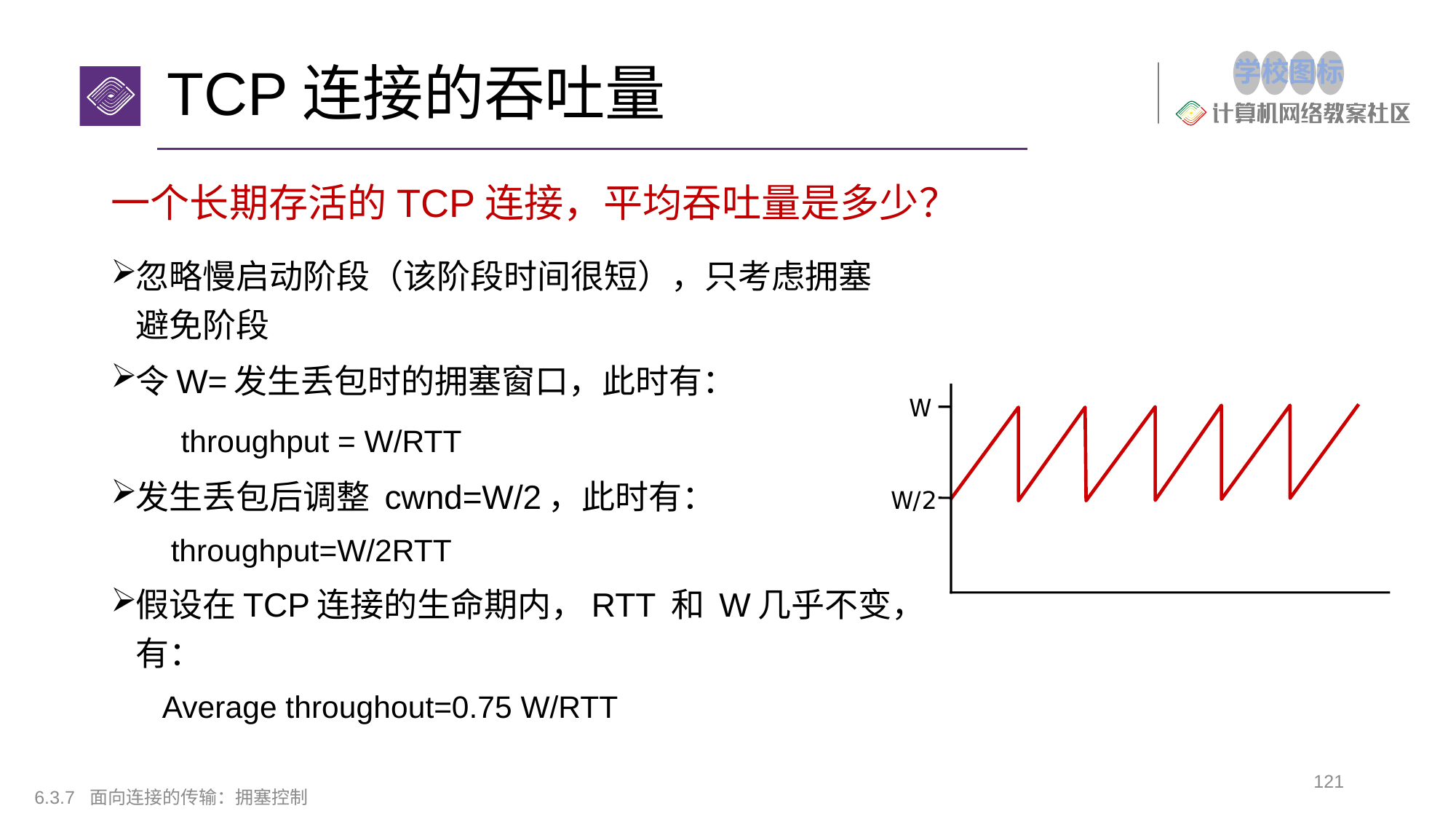

# TCP连接的吞吐量
一个长期存活的TCP连接，平均吞吐量是多少？
忽略慢启动阶段（该阶段时间很短），只考虑拥塞避免阶段
令W=发生丢包时的拥塞窗口，此时有：
       throughput = W/RTT
发生丢包后调整 cwnd=W/2，此时有：
       throughput=W/2RTT
假设在TCP连接的生命期内，RTT 和 W几乎不变，有：
      Average throughout=0.75 W/RTT

W

W/2

121
6.3.7  面向连接的传输：拥塞控制